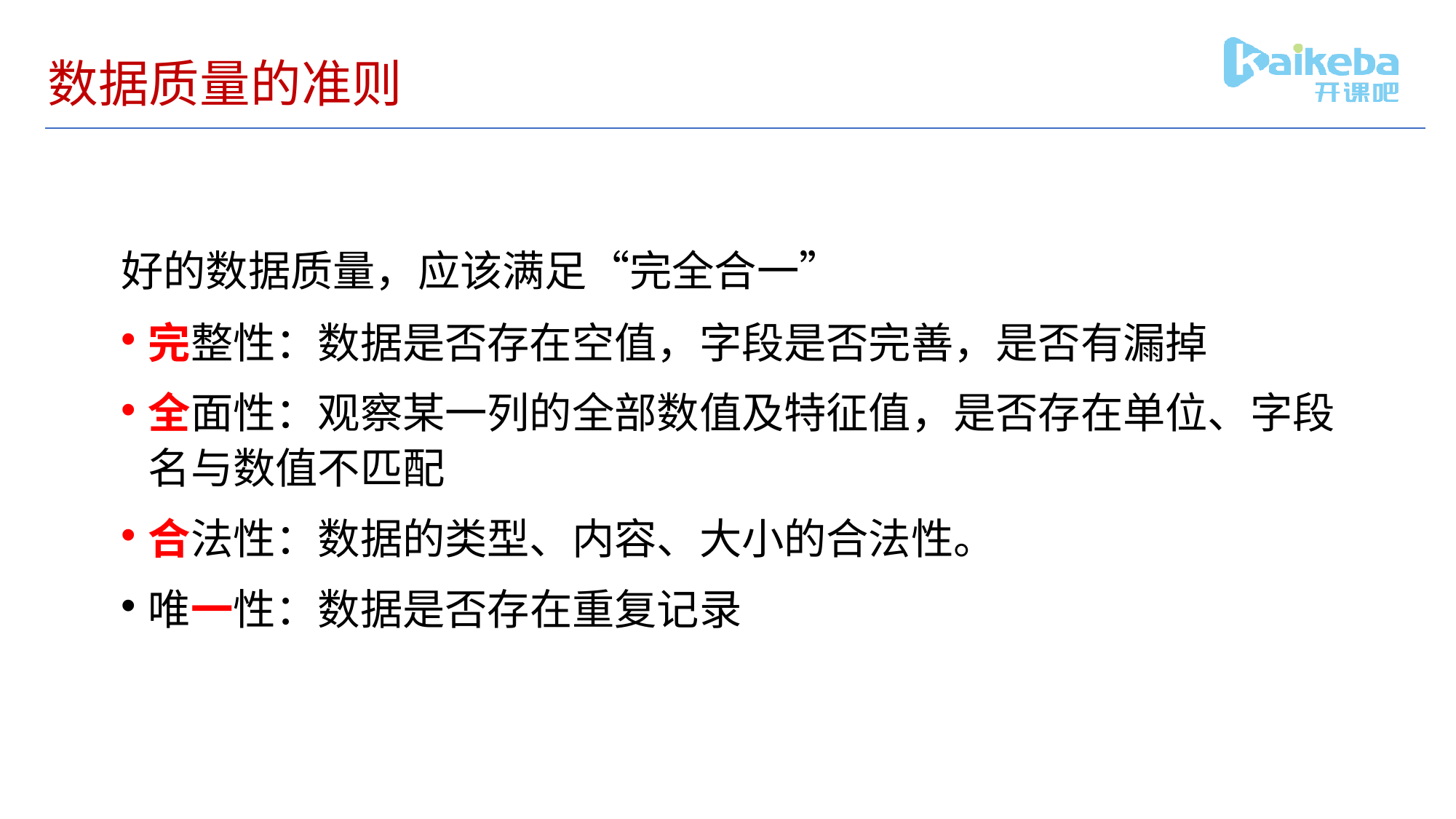

# 数据质量的准则
好的数据质量，应该满足“完全合一”
完整性：数据是否存在空值，字段是否完善，是否有漏掉
全面性：观察某一列的全部数值及特征值，是否存在单位、字段名与数值不匹配
合法性：数据的类型、内容、大小的合法性。
唯一性：数据是否存在重复记录